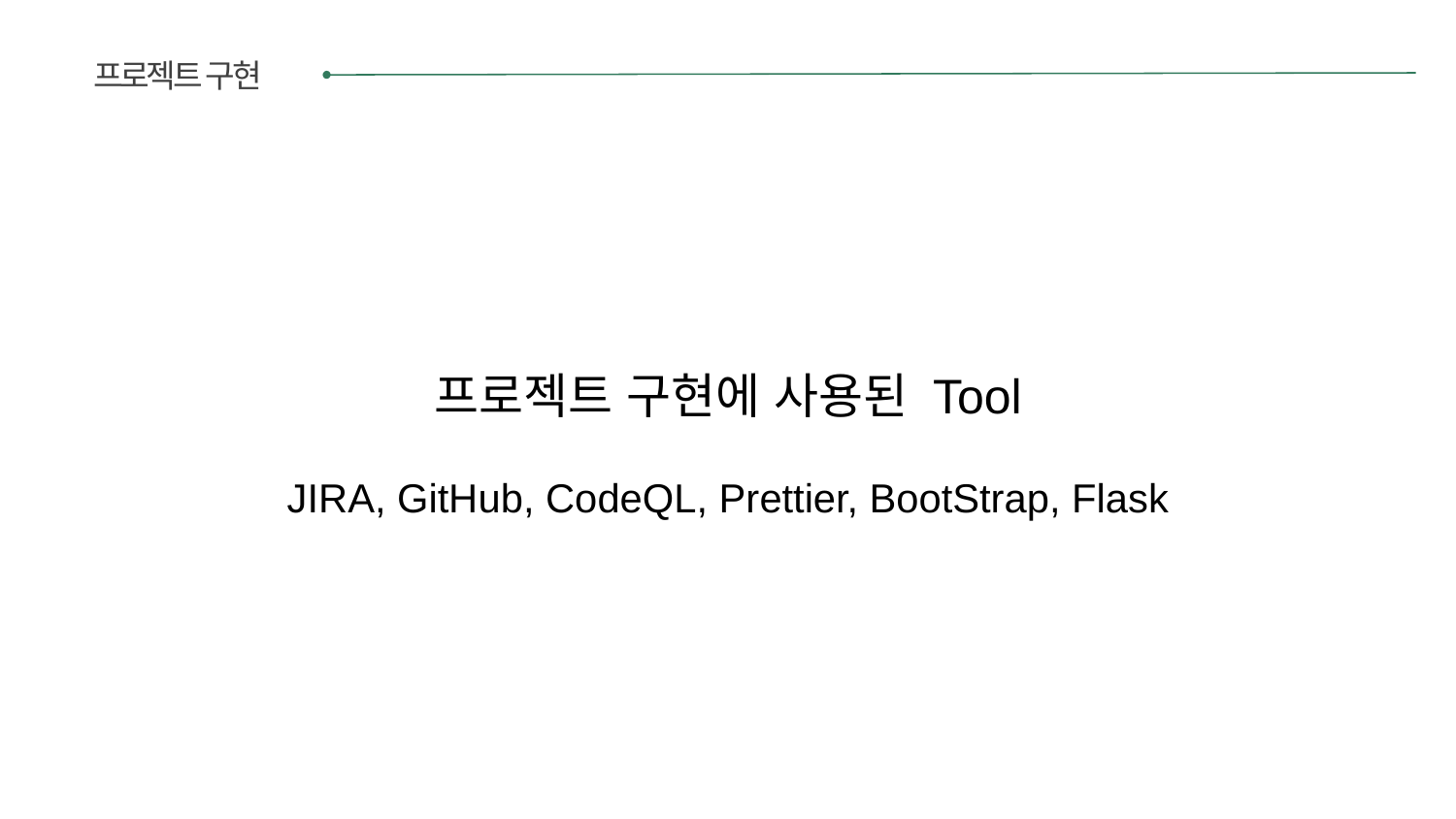

프로젝트 구현
프로젝트 구현에 사용된 Tool
JIRA, GitHub, CodeQL, Prettier, BootStrap, Flask